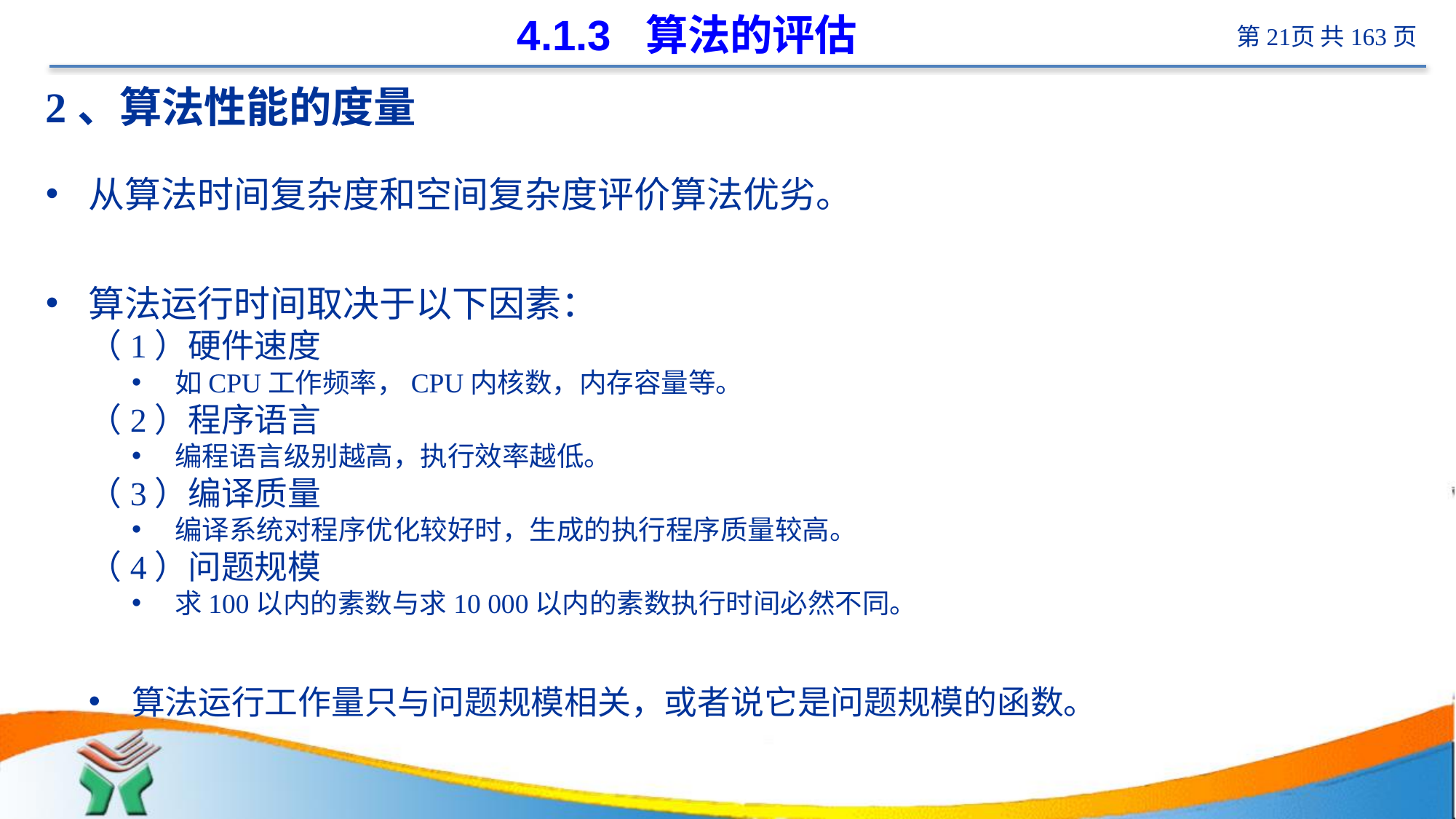

# 4.1.3  算法的评估
2、算法性能的度量

从算法时间复杂度和空间复杂度评价算法优劣。

算法运行时间取决于以下因素：
（1）硬件速度
如CPU工作频率，CPU内核数，内存容量等。
（2）程序语言
编程语言级别越高，执行效率越低。
（3）编译质量
编译系统对程序优化较好时，生成的执行程序质量较高。
（4）问题规模
求100以内的素数与求10 000以内的素数执行时间必然不同。

算法运行工作量只与问题规模相关，或者说它是问题规模的函数。